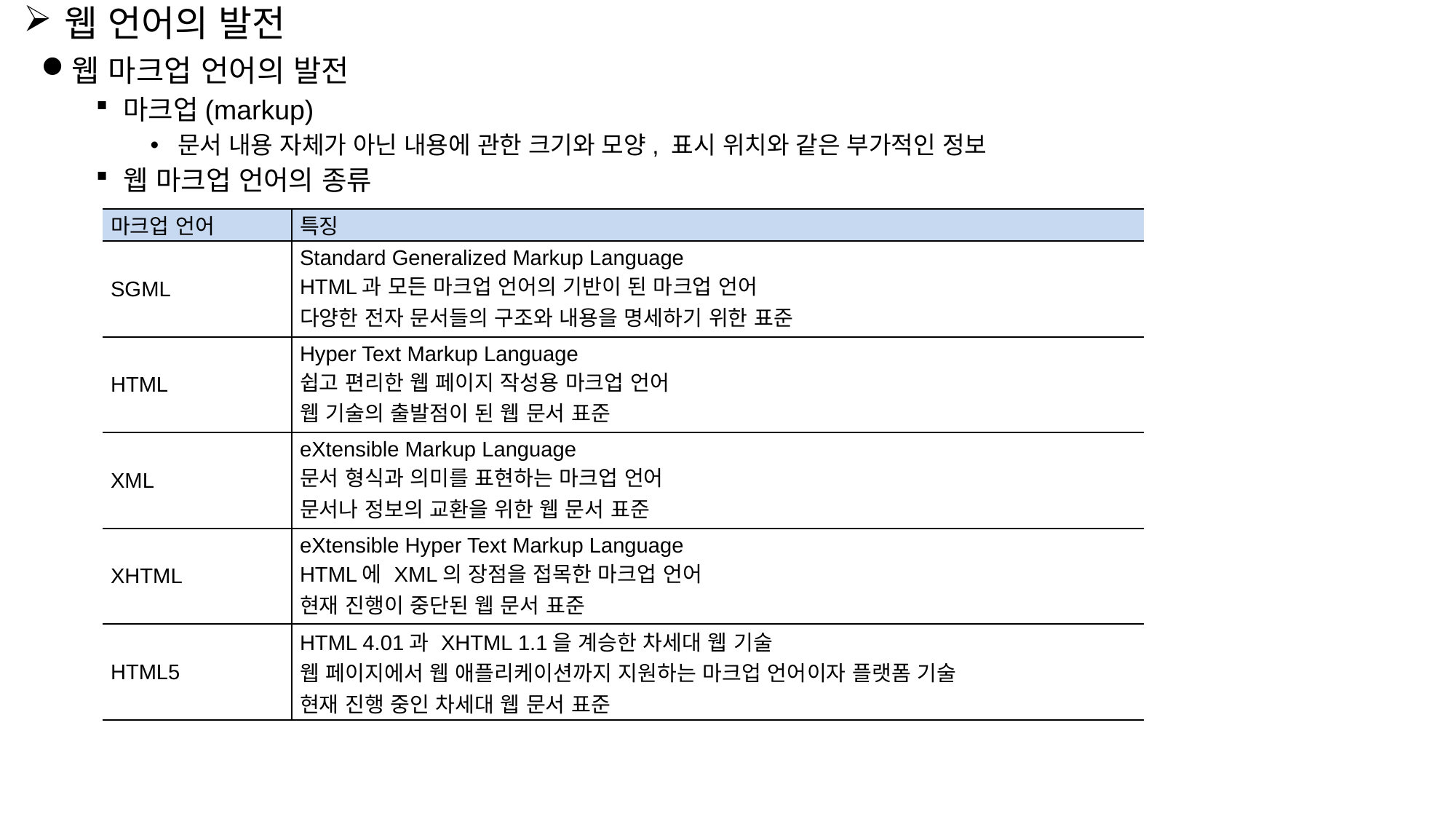

# 웹 언어의 발전
웹 마크업 언어의 발전
마크업(markup)
문서 내용 자체가 아닌 내용에 관한 크기와 모양, 표시 위치와 같은 부가적인 정보
웹 마크업 언어의 종류

| 마크업 언어 | 특징 |
| --- | --- |
| SGML | Standard Generalized Markup Language HTML과 모든 마크업 언어의 기반이 된 마크업 언어 다양한 전자 문서들의 구조와 내용을 명세하기 위한 표준 |
| HTML | Hyper Text Markup Language 쉽고 편리한 웹 페이지 작성용 마크업 언어 웹 기술의 출발점이 된 웹 문서 표준 |
| XML | eXtensible Markup Language 문서 형식과 의미를 표현하는 마크업 언어 문서나 정보의 교환을 위한 웹 문서 표준 |
| XHTML | eXtensible Hyper Text Markup Language HTML에 XML의 장점을 접목한 마크업 언어 현재 진행이 중단된 웹 문서 표준 |
| HTML5 | HTML 4.01과 XHTML 1.1을 계승한 차세대 웹 기술 웹 페이지에서 웹 애플리케이션까지 지원하는 마크업 언어이자 플랫폼 기술 현재 진행 중인 차세대 웹 문서 표준 |